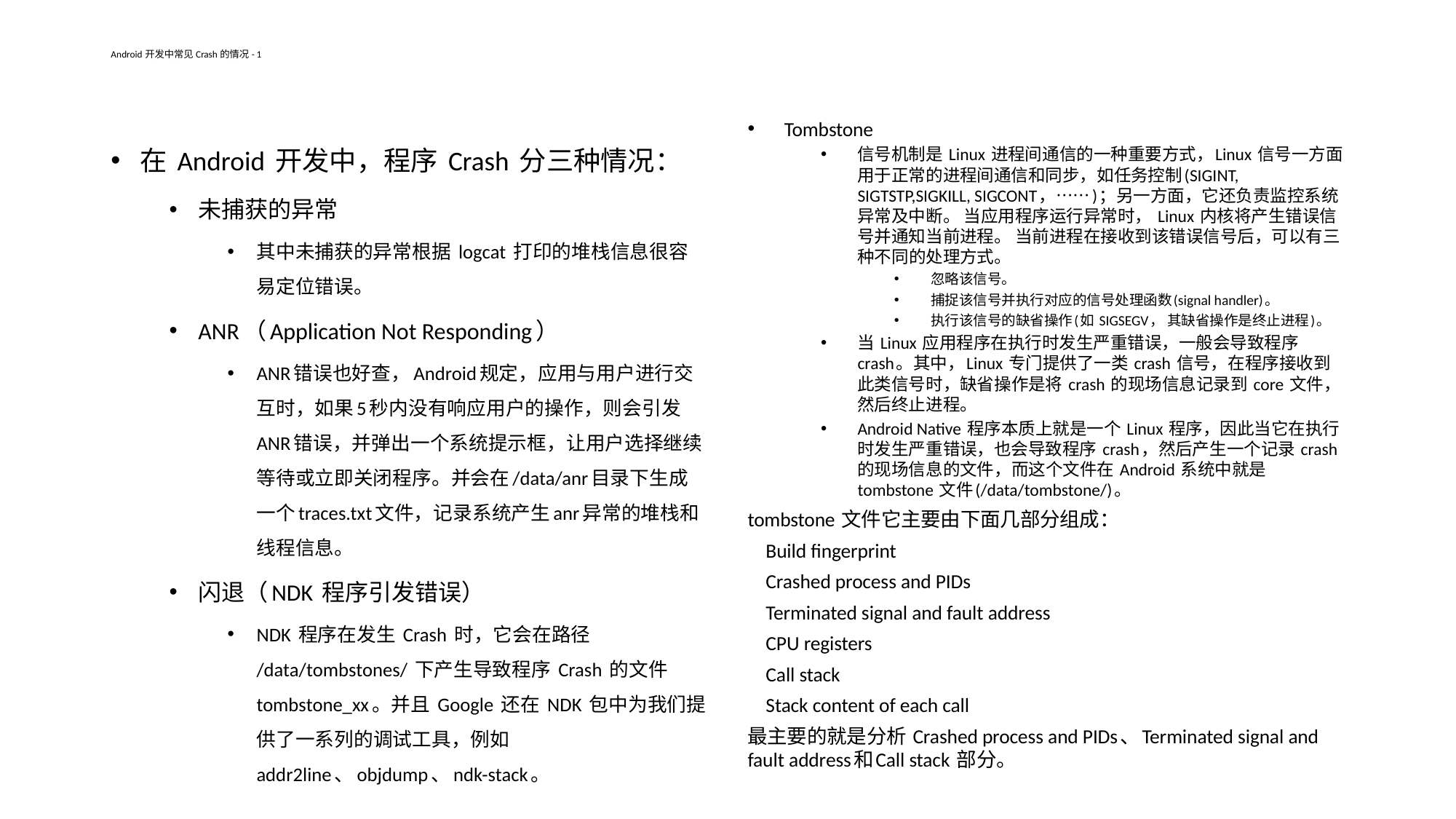

# Android 开发中常见 Crash 的情况 - 1
Tombstone
信号机制是 Linux 进程间通信的一种重要方式，Linux 信号一方面用于正常的进程间通信和同步，如任务控制(SIGINT, SIGTSTP,SIGKILL, SIGCONT，……)；另一方面，它还负责监控系统异常及中断。 当应用程序运行异常时， Linux 内核将产生错误信号并通知当前进程。 当前进程在接收到该错误信号后，可以有三种不同的处理方式。
忽略该信号。
捕捉该信号并执行对应的信号处理函数(signal handler)。
执行该信号的缺省操作(如 SIGSEGV， 其缺省操作是终止进程)。
当 Linux 应用程序在执行时发生严重错误，一般会导致程序 crash。其中，Linux 专门提供了一类 crash 信号，在程序接收到此类信号时，缺省操作是将 crash 的现场信息记录到 core 文件，然后终止进程。
Android Native 程序本质上就是一个 Linux 程序，因此当它在执行时发生严重错误，也会导致程序 crash，然后产生一个记录 crash 的现场信息的文件，而这个文件在 Android 系统中就是 tombstone 文件(/data/tombstone/)。
tombstone 文件它主要由下面几部分组成：
    Build fingerprint
    Crashed process and PIDs
    Terminated signal and fault address
    CPU registers
    Call stack
    Stack content of each call
最主要的就是分析 Crashed process and PIDs、Terminated signal and fault address和Call stack 部分。
在 Android 开发中，程序 Crash 分三种情况：
未捕获的异常
其中未捕获的异常根据 logcat 打印的堆栈信息很容易定位错误。
ANR（Application Not Responding）
ANR错误也好查，Android规定，应用与用户进行交互时，如果5秒内没有响应用户的操作，则会引发ANR错误，并弹出一个系统提示框，让用户选择继续等待或立即关闭程序。并会在/data/anr目录下生成一个traces.txt文件，记录系统产生anr异常的堆栈和线程信息。
闪退（NDK 程序引发错误）
NDK 程序在发生 Crash 时，它会在路径 /data/tombstones/ 下产生导致程序 Crash 的文件 tombstone_xx。并且 Google 还在 NDK 包中为我们提供了一系列的调试工具，例如 addr2line、objdump、ndk-stack。